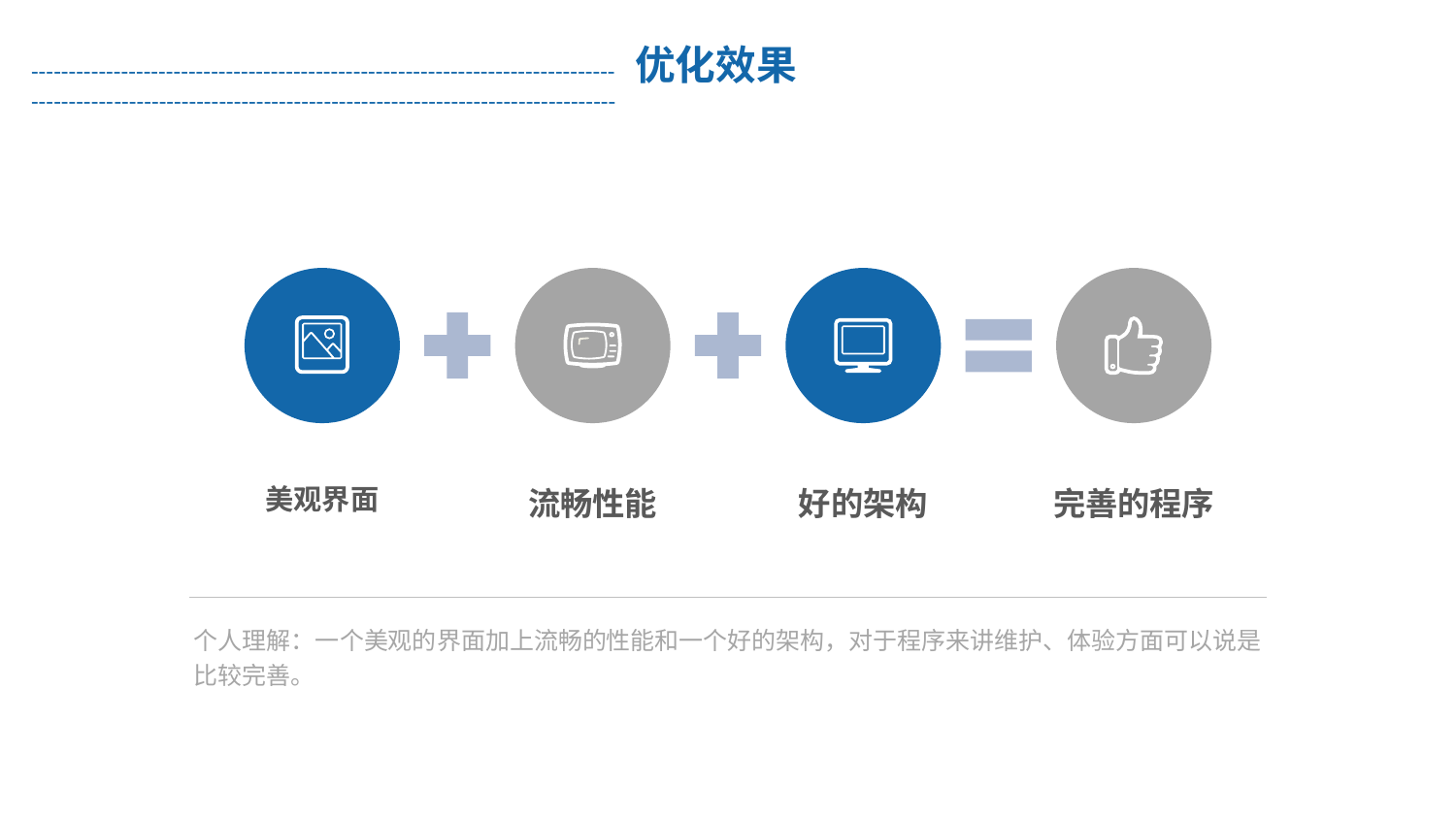

------------------------------------------------------------------------------  优化效果   ------------------------------------------------------------------------------

美观界面

流畅性能

好的架构

完善的程序

个人理解：一个美观的界面加上流畅的性能和一个好的架构，对于程序来讲维护、体验方面可以说是比较完善。